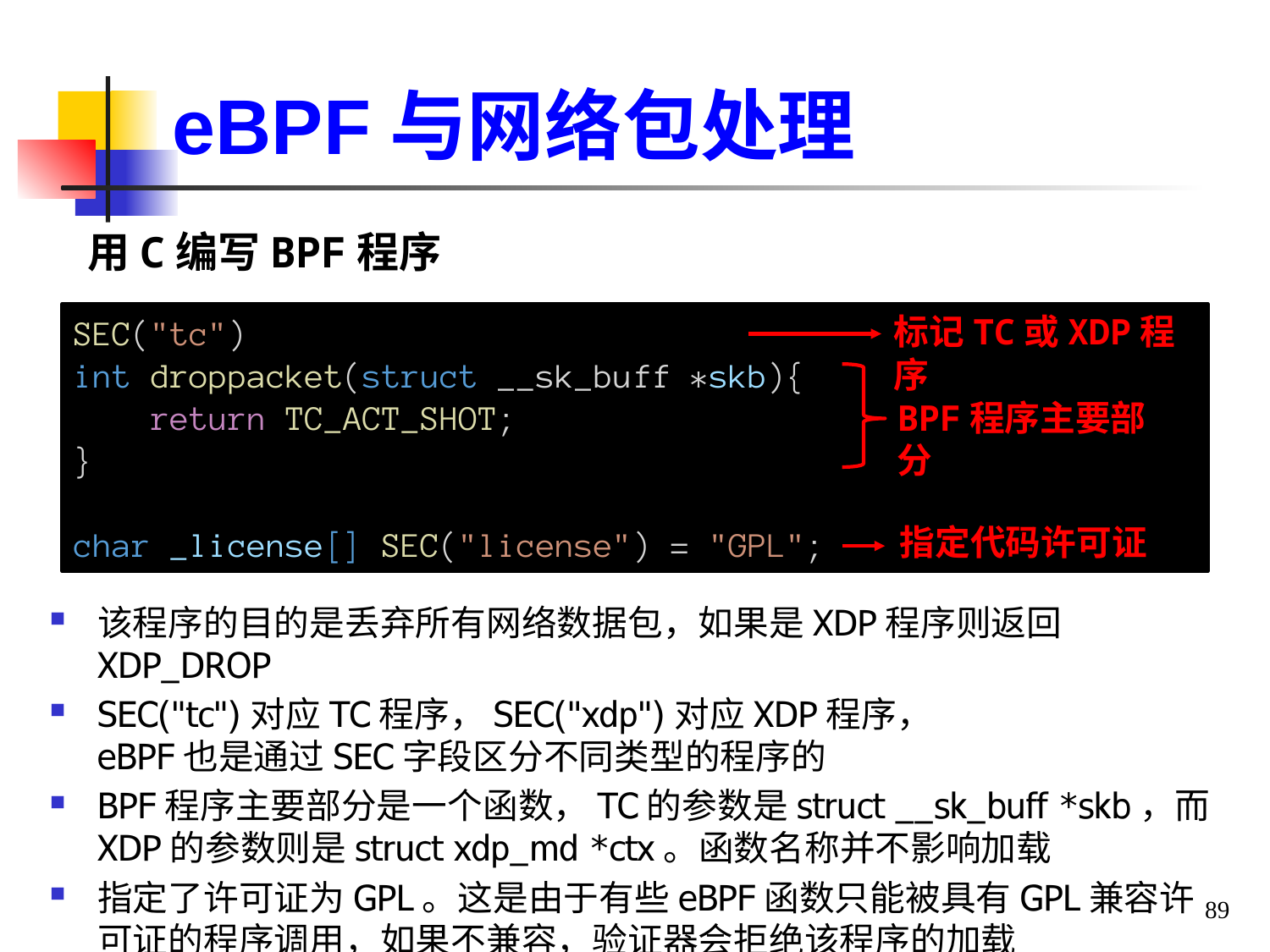

eBPF与网络包处理
用C编写BPF程序
标记TC或XDP程序
SEC("tc")
int droppacket(struct __sk_buff *skb){
    return TC_ACT_SHOT;
}
char _license[] SEC("license") = "GPL";

BPF程序主要部分
指定代码许可证
该程序的目的是丢弃所有网络数据包，如果是XDP程序则返回XDP_DROP
SEC("tc")对应TC程序，SEC("xdp")对应XDP程序，
eBPF也是通过SEC字段区分不同类型的程序的
BPF程序主要部分是一个函数，TC的参数是struct __sk_buff *skb，而XDP的参数则是struct xdp_md *ctx。函数名称并不影响加载
指定了许可证为GPL。这是由于有些eBPF函数只能被具有GPL兼容许可证的程序调用，如果不兼容，验证器会拒绝该程序的加载
89